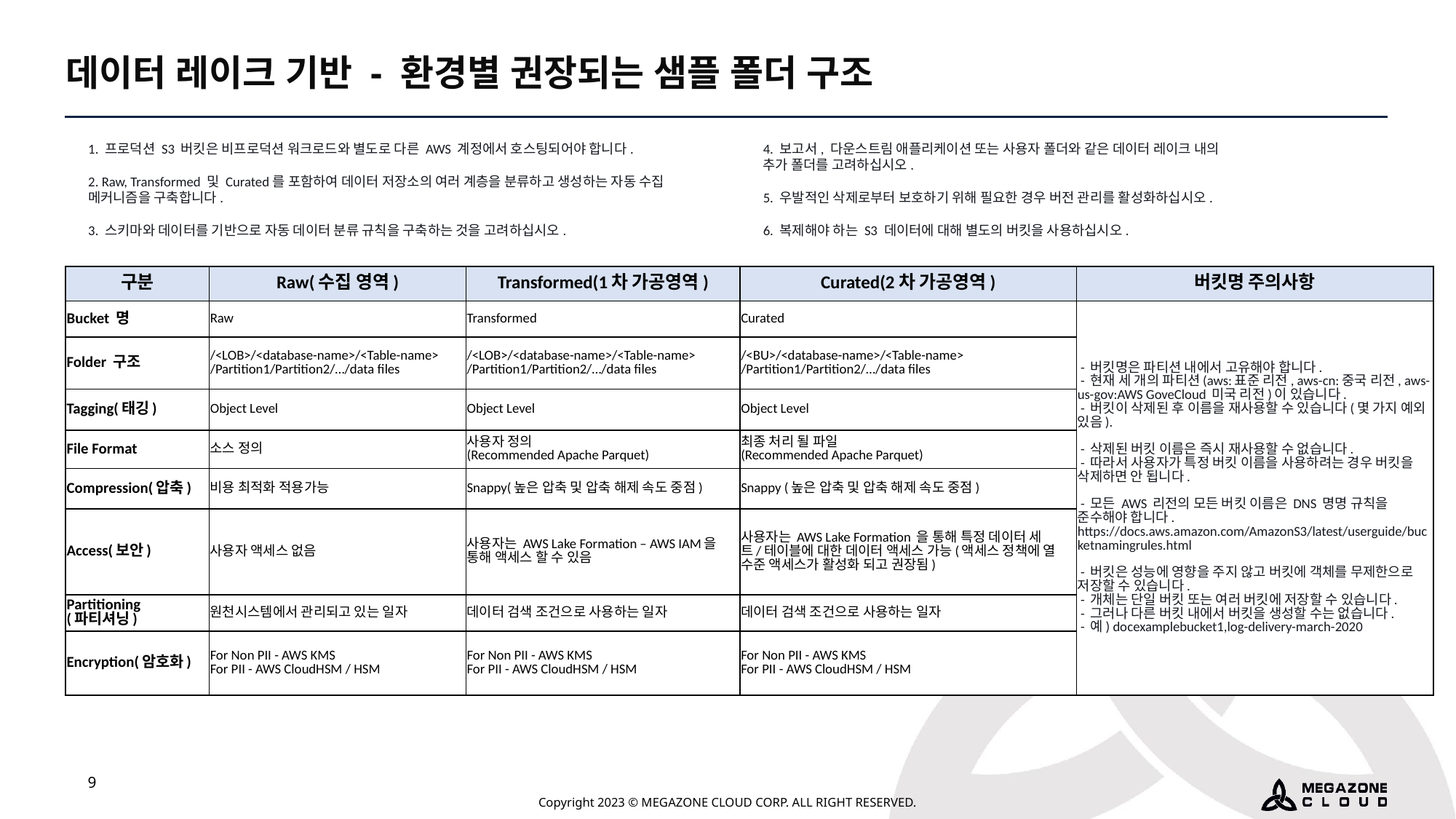

데이터 레이크 기반 - 환경별 권장되는 샘플 폴더 구조

1. 프로덕션 S3 버킷은 비프로덕션 워크로드와 별도로 다른 AWS 계정에서 호스팅되어야 합니다.

2. Raw, Transformed 및 Curated를 포함하여 데이터 저장소의 여러 계층을 분류하고 생성하는 자동 수집 메커니즘을 구축합니다.

3. 스키마와 데이터를 기반으로 자동 데이터 분류 규칙을 구축하는 것을 고려하십시오.

4. 보고서, 다운스트림 애플리케이션 또는 사용자 폴더와 같은 데이터 레이크 내의
추가 폴더를 고려하십시오.

5. 우발적인 삭제로부터 보호하기 위해 필요한 경우 버전 관리를 활성화하십시오.

6. 복제해야 하는 S3 데이터에 대해 별도의 버킷을 사용하십시오.
| 구분 | Raw(수집 영역) | Transformed(1차 가공영역) | Curated(2차 가공영역) | 버킷명 주의사항 |
| --- | --- | --- | --- | --- |
| Bucket 명 | Raw | Transformed | Curated | - 버킷명은 파티션 내에서 고유해야 합니다.  - 현재 세 개의 파티션(aws:표준 리전, aws-cn:중국 리전, aws-us-gov:AWS GoveCloud 미국 리전)이 있습니다.  - 버킷이 삭제된 후 이름을 재사용할 수 있습니다(몇 가지 예외 있음). - 삭제된 버킷 이름은 즉시 재사용할 수 없습니다.  - 따라서 사용자가 특정 버킷 이름을 사용하려는 경우 버킷을 삭제하면 안 됩니다. - 모든 AWS 리전의 모든 버킷 이름은 DNS 명명 규칙을 준수해야 합니다. https://docs.aws.amazon.com/AmazonS3/latest/userguide/bucketnamingrules.html - 버킷은 성능에 영향을 주지 않고 버킷에 객체를 무제한으로 저장할 수 있습니다.  - 개체는 단일 버킷 또는 여러 버킷에 저장할 수 있습니다.  - 그러나 다른 버킷 내에서 버킷을 생성할 수는 없습니다. - 예) docexamplebucket1,log-delivery-march-2020 |
| Folder 구조 | /<LOB>/<database-name>/<Table-name> /Partition1/Partition2/…/data files | /<LOB>/<database-name>/<Table-name> /Partition1/Partition2/…/data files | /<BU>/<database-name>/<Table-name> /Partition1/Partition2/…/data files |  |
| Tagging(태깅) | Object Level | Object Level | Object Level |  |
| File Format | 소스 정의 | 사용자 정의 (Recommended Apache Parquet) | 최종 처리 될 파일 (Recommended Apache Parquet) |  |
| Compression(압축) | 비용 최적화 적용가능 | Snappy(높은 압축 및 압축 해제 속도 중점) | Snappy (높은 압축 및 압축 해제 속도 중점) |  |
| Access(보안) | 사용자 액세스 없음 | 사용자는 AWS Lake Formation – AWS IAM을 통해 액세스 할 수 있음 | 사용자는 AWS Lake Formation 을 통해 특정 데이터 세트/테이블에 대한 데이터 액세스 가능(액세스 정책에 열 수준 액세스가 활성화 되고 권장됨) |  |
| Partitioning (파티셔닝) | 원천시스템에서 관리되고 있는 일자 | 데이터 검색 조건으로 사용하는 일자 | 데이터 검색 조건으로 사용하는 일자 |  |
| Encryption(암호화) | For Non PII - AWS KMS For PII - AWS CloudHSM / HSM | For Non PII - AWS KMS For PII - AWS CloudHSM / HSM | For Non PII - AWS KMS For PII - AWS CloudHSM / HSM |  |